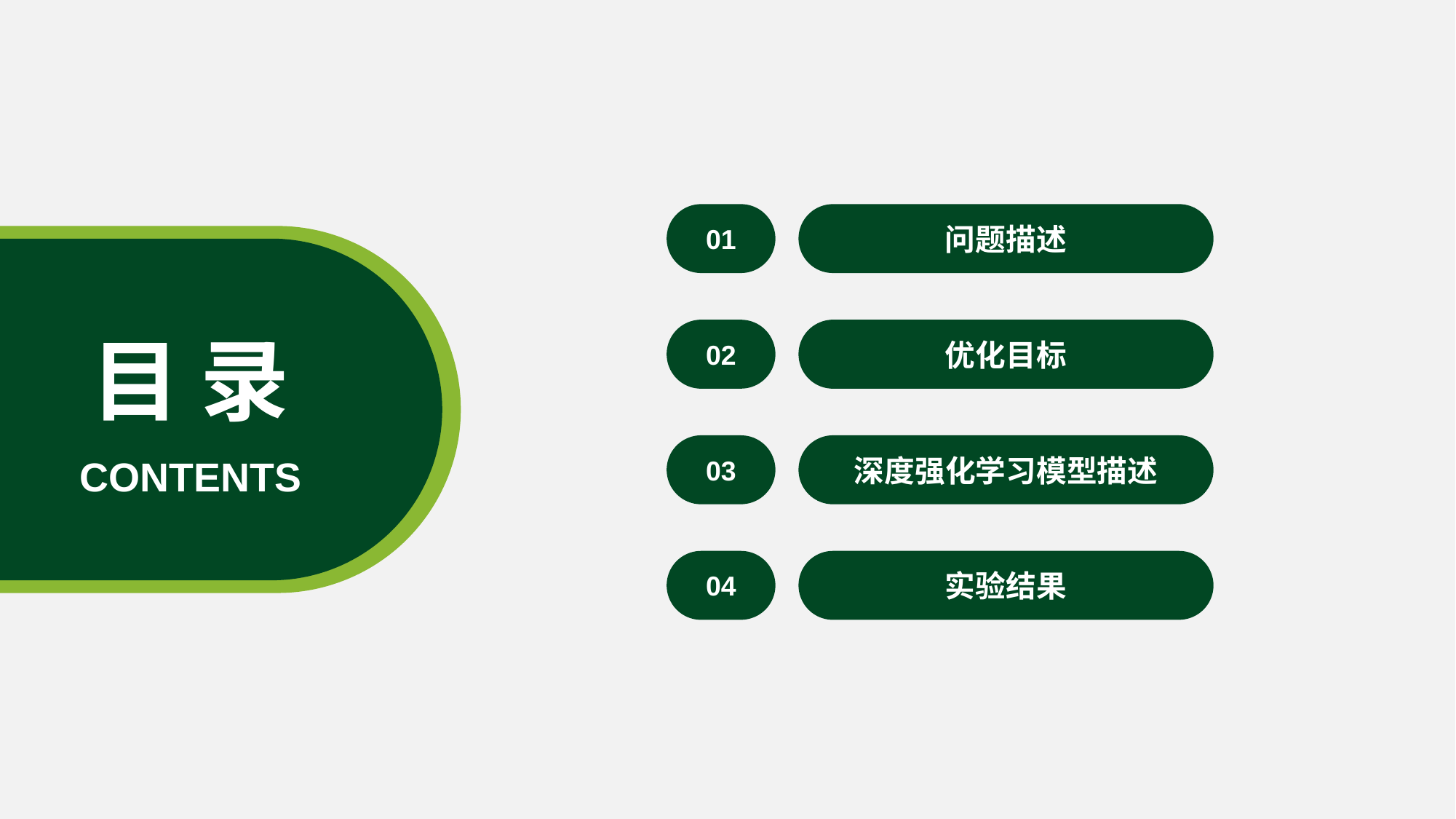

01
问题描述

目 录
02
优化目标
03
深度强化学习模型描述
CONTENTS
04
实验结果